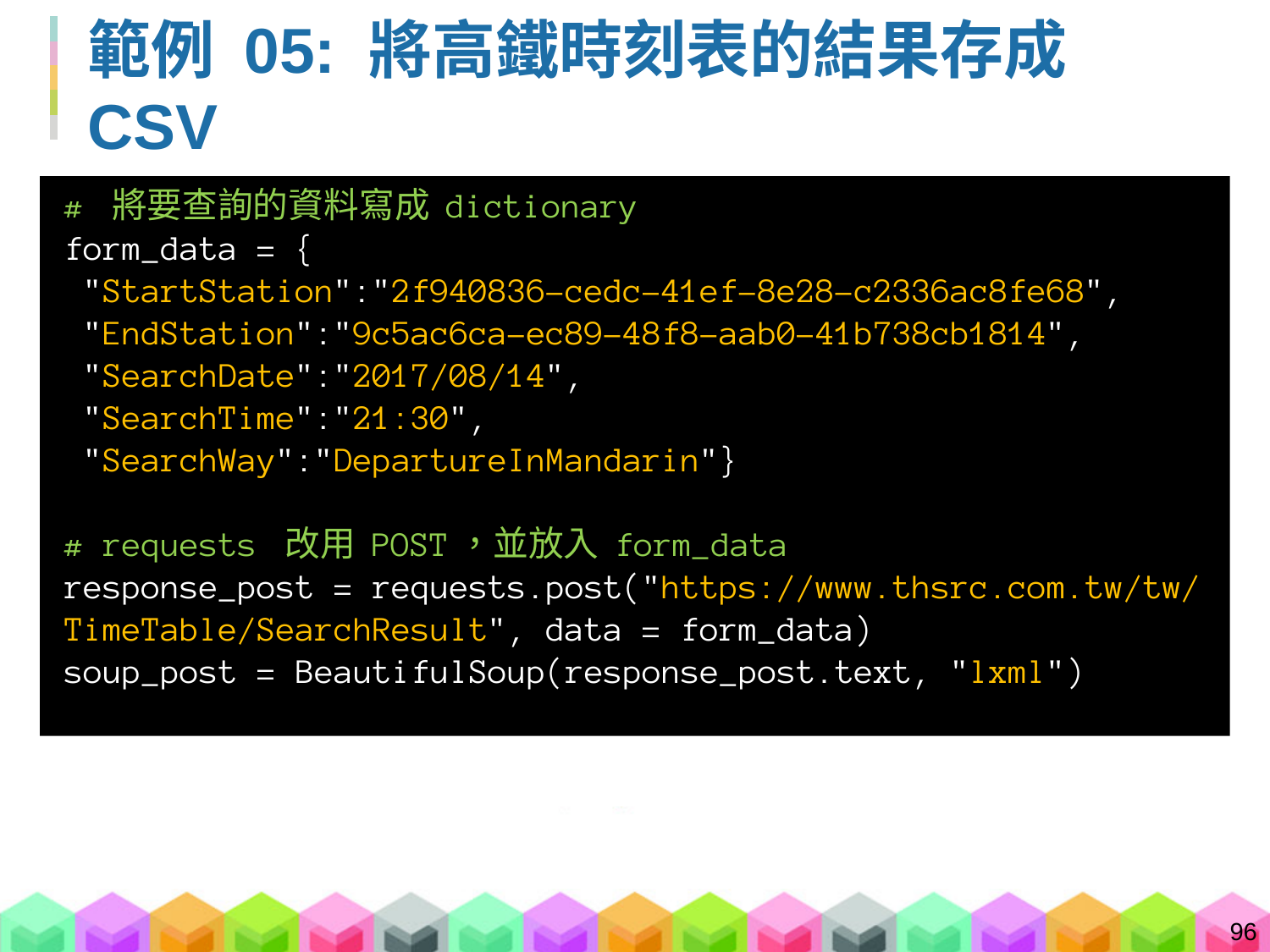

# 範例 05: 將高鐵時刻表的結果存成 CSV
# 將要查詢的資料寫成 dictionary
form_data = {
 "StartStation":"2f940836-cedc-41ef-8e28-c2336ac8fe68",
 "EndStation":"9c5ac6ca-ec89-48f8-aab0-41b738cb1814",
 "SearchDate":"2017/08/14",
 "SearchTime":"21:30",
 "SearchWay":"DepartureInMandarin"}

# requests 改用 POST，並放入 form_data
response_post = requests.post("https://www.thsrc.com.tw/tw/
TimeTable/SearchResult", data = form_data)
soup_post = BeautifulSoup(response_post.text, "lxml")
96